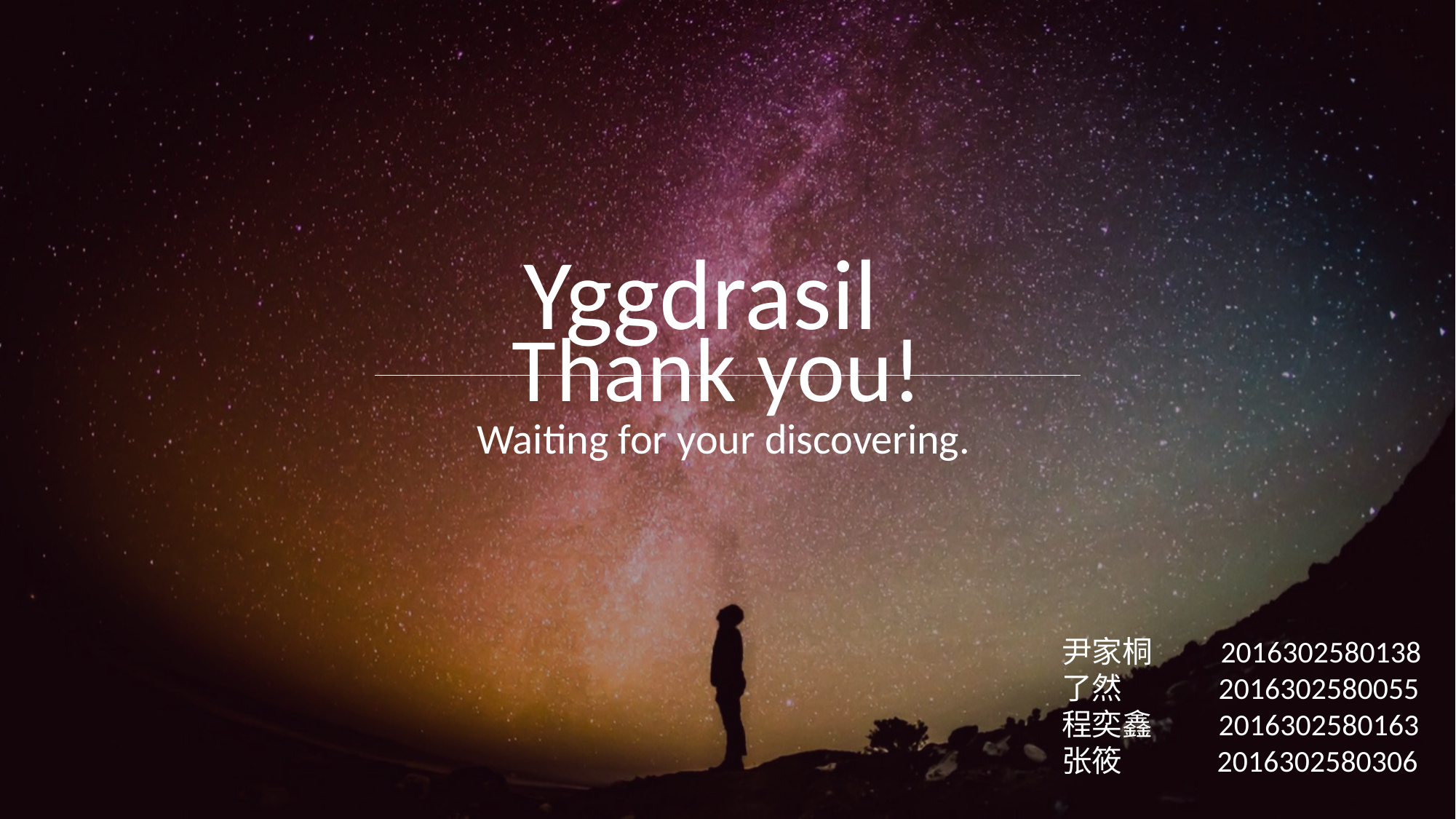

Yggdrasil
Thank you!
Waiting for your discovering.
尹家桐         2016302580138
了然 	      2016302580055
程奕鑫 	      2016302580163
张筱             2016302580306